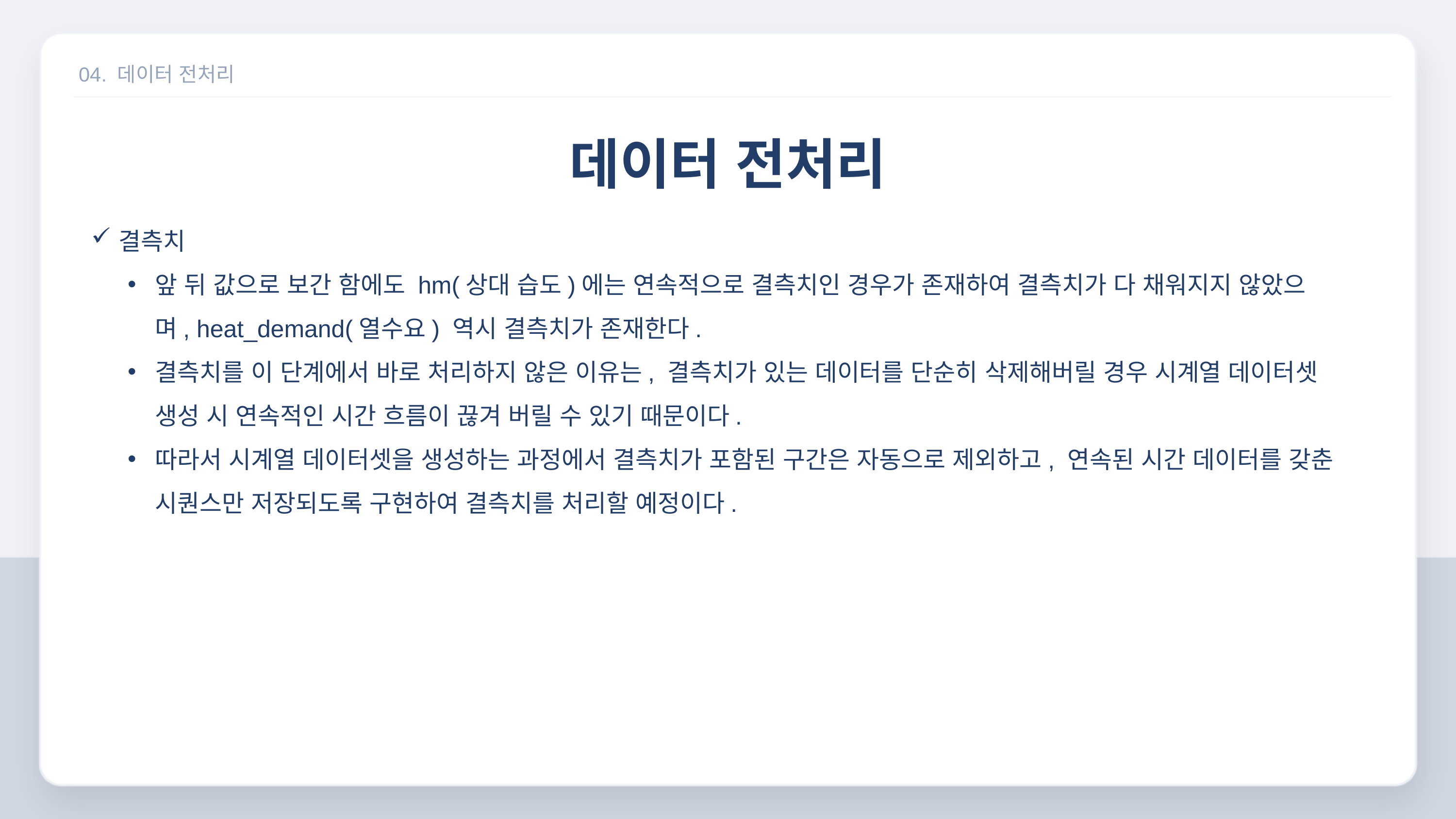

04. 데이터 전처리
데이터 전처리
결측치
앞 뒤 값으로 보간 함에도 hm(상대 습도)에는 연속적으로 결측치인 경우가 존재하여 결측치가 다 채워지지 않았으며, heat_demand(열수요) 역시 결측치가 존재한다.
결측치를 이 단계에서 바로 처리하지 않은 이유는, 결측치가 있는 데이터를 단순히 삭제해버릴 경우 시계열 데이터셋 생성 시 연속적인 시간 흐름이 끊겨 버릴 수 있기 때문이다.
따라서 시계열 데이터셋을 생성하는 과정에서 결측치가 포함된 구간은 자동으로 제외하고, 연속된 시간 데이터를 갖춘 시퀀스만 저장되도록 구현하여 결측치를 처리할 예정이다.